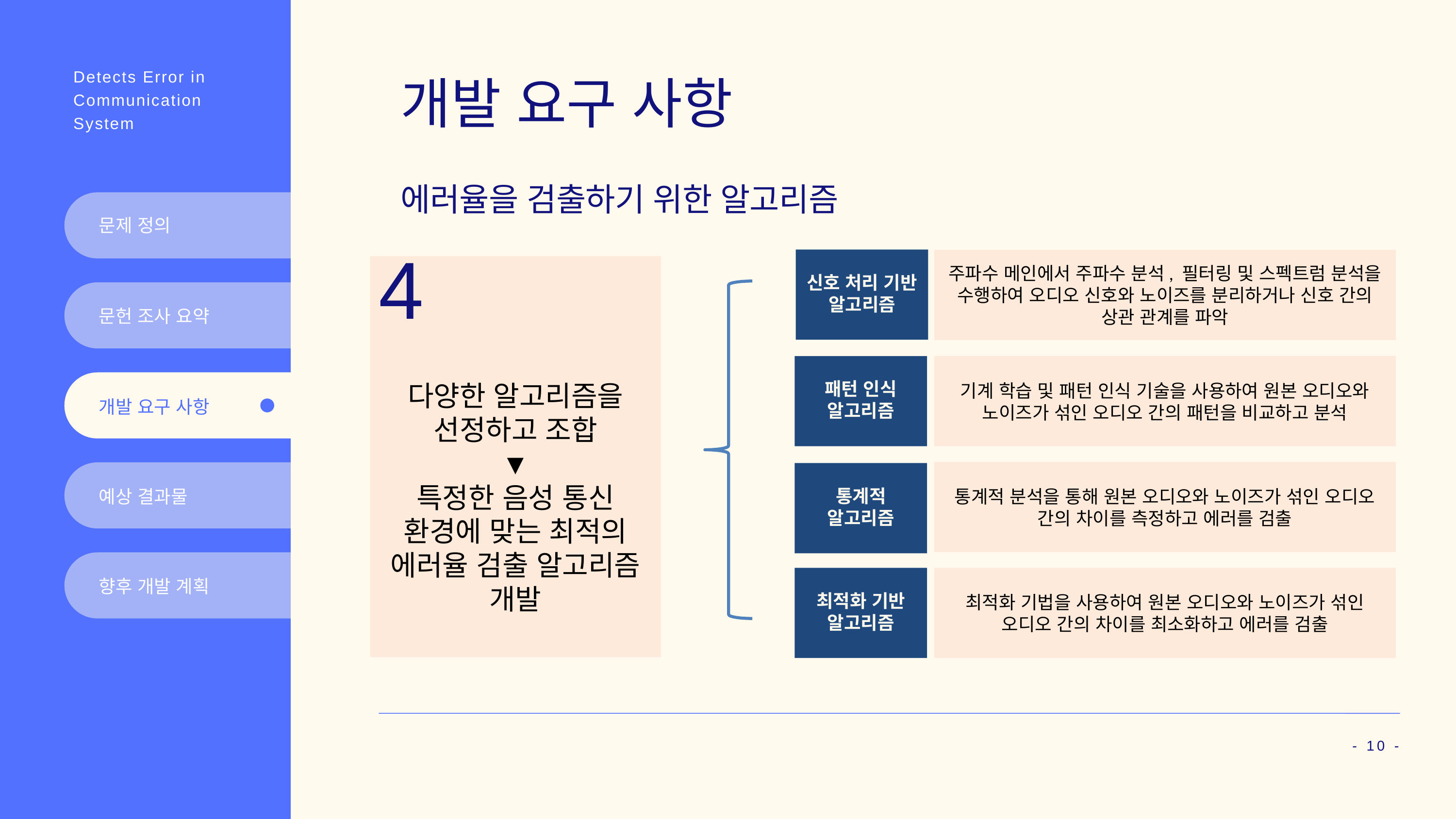

Detects Error in
Communication
System
개발 요구 사항
에러율을 검출하기 위한 알고리즘

문제 정의

신호 처리 기반 알고리즘
주파수 메인에서 주파수 분석, 필터링 및 스펙트럼 분석을 수행하여 오디오 신호와 노이즈를 분리하거나 신호 간의 상관 관계를 파악

4
문헌 조사 요약
기계 학습 및 패턴 인식 기술을 사용하여 원본 오디오와 노이즈가 섞인 오디오 간의 패턴을 비교하고 분석

패턴 인식 알고리즘

다양한 알고리즘을 선정하고 조합
▼
특정한 음성 통신 환경에 맞는 최적의 에러율 검출 알고리즘 개발
개발 요구 사항

통계적 분석을 통해 원본 오디오와 노이즈가 섞인 오디오 간의 차이를 측정하고 에러를 검출

통계적 알고리즘

예상 결과물

최적화 기반 알고리즘
최적화 기법을 사용하여 원본 오디오와 노이즈가 섞인 오디오 간의 차이를 최소화하고 에러를 검출
향후 개발 계획

- 10 -